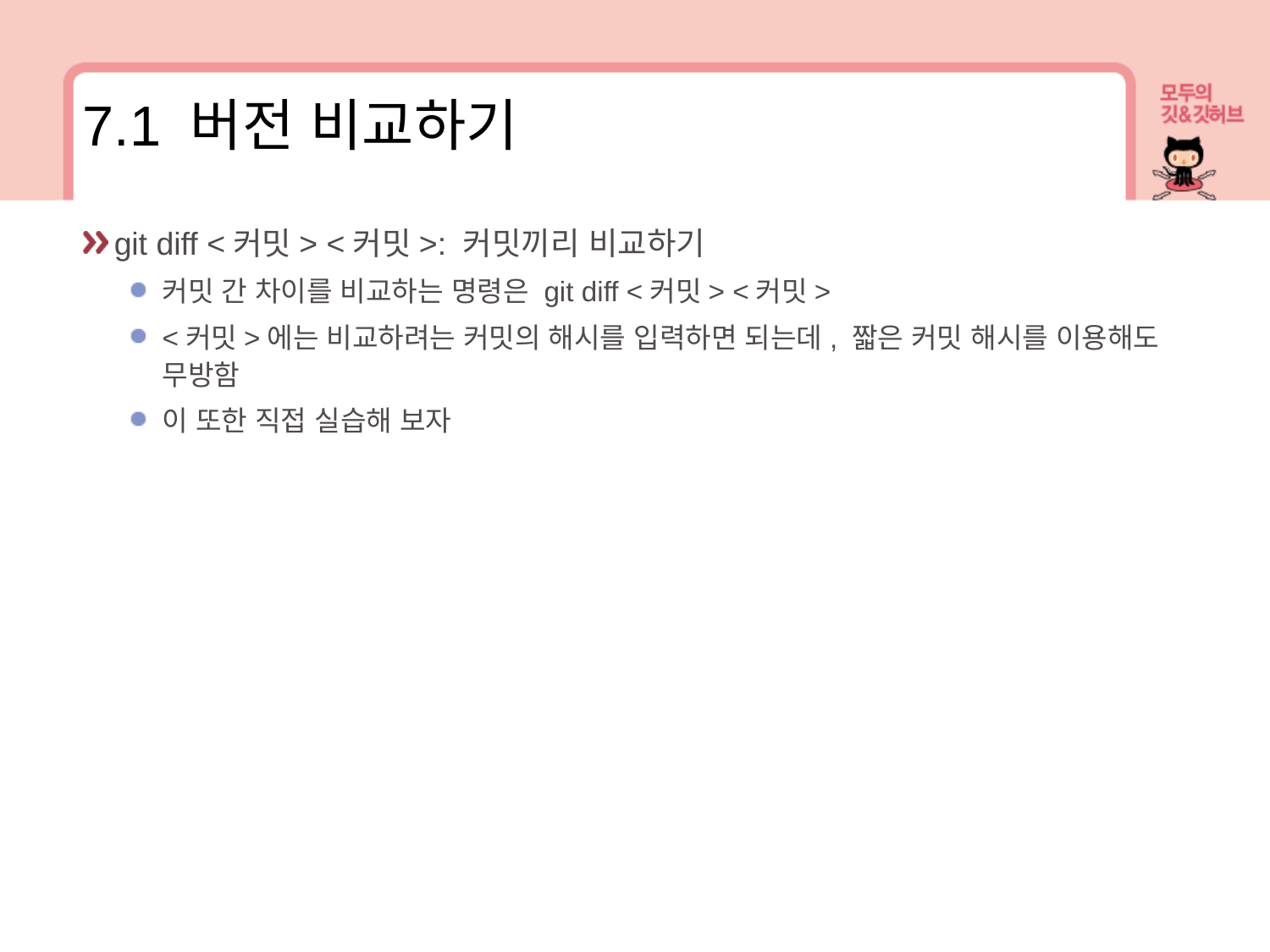

7.1 버전 비교하기
git diff <커밋> <커밋>: 커밋끼리 비교하기
커밋 간 차이를 비교하는 명령은 git diff <커밋> <커밋>
<커밋>에는 비교하려는 커밋의 해시를 입력하면 되는데, 짧은 커밋 해시를 이용해도 무방함
이 또한 직접 실습해 보자